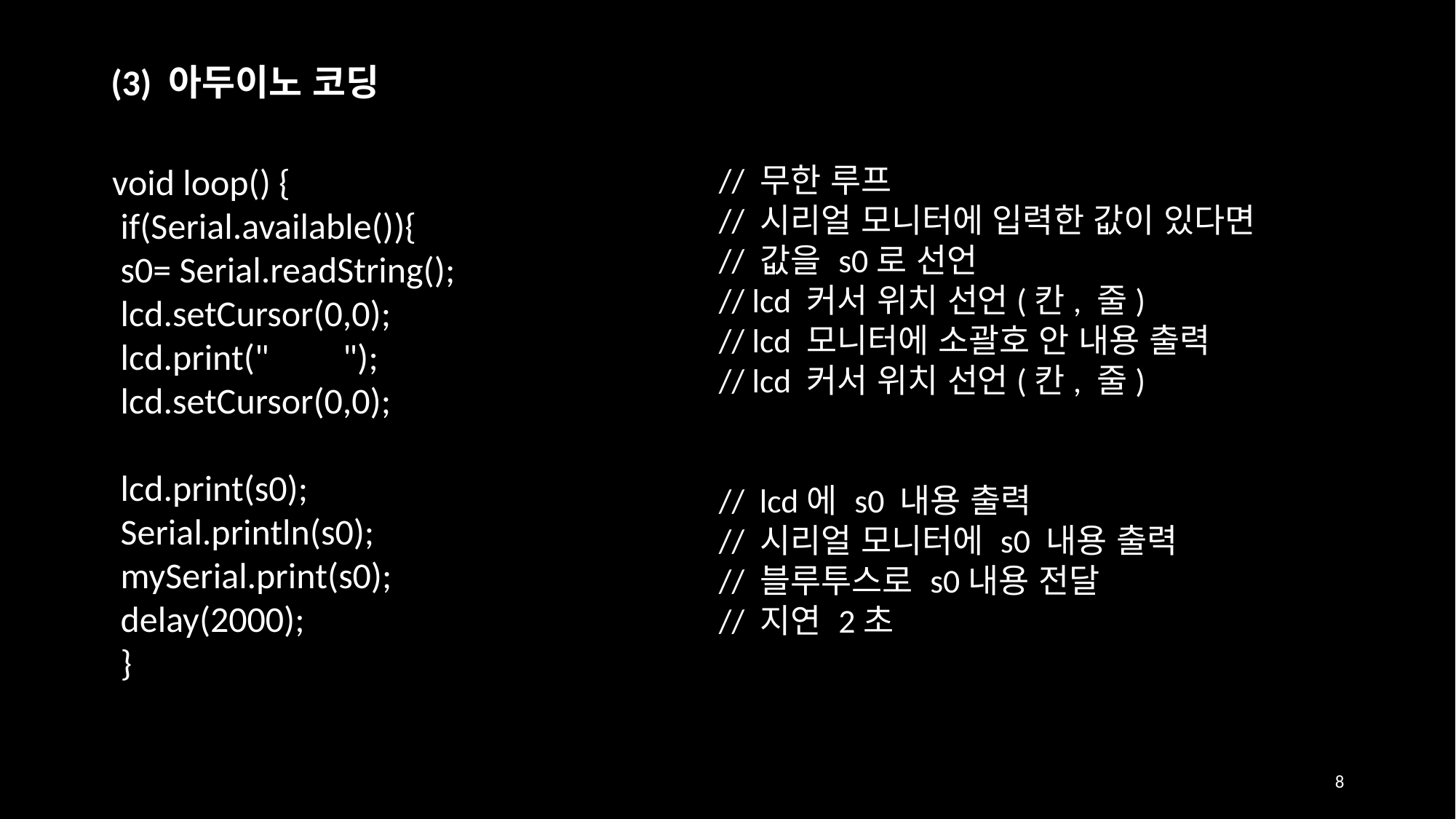

(3) 아두이노 코딩
void loop() {
 if(Serial.available()){
 s0= Serial.readString();
 lcd.setCursor(0,0);
 lcd.print("         ");
 lcd.setCursor(0,0);

 lcd.print(s0);
 Serial.println(s0);
 mySerial.print(s0);
 delay(2000);
 }
// 무한 루프
// 시리얼 모니터에 입력한 값이 있다면
// 값을 s0로 선언
// lcd 커서 위치 선언(칸, 줄)
// lcd 모니터에 소괄호 안 내용 출력
// lcd 커서 위치 선언(칸, 줄)

//  lcd에 s0 내용 출력
// 시리얼 모니터에 s0 내용 출력
// 블루투스로 s0내용 전달
// 지연 2초

8